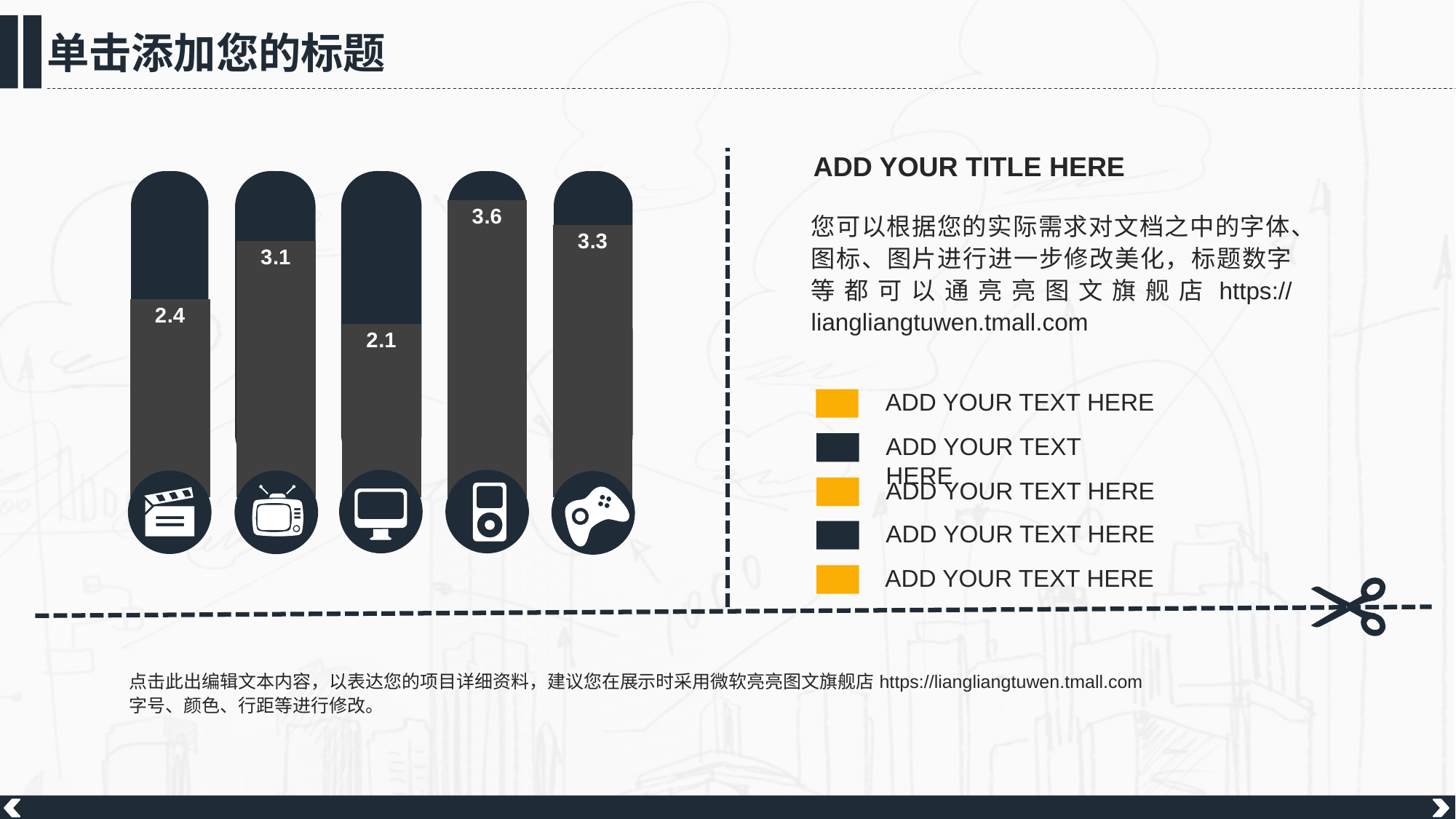

### Chart

| Category | 系列 1 |
|---|---|
| 类别 1 | 2.4 |
| 类别 2 | 3.1 |
| 类别 3 | 2.1 |
| 类别 4 | 3.6 |
| 类别 5 | 3.3 |
ADD YOUR TITLE HERE

您可以根据您的实际需求对文档之中的字体、图标、图片进行进一步修改美化，标题数字等都可以通亮亮图文旗舰店https://liangliangtuwen.tmall.com

ADD YOUR TEXT HERE

ADD YOUR TEXT HERE

ADD YOUR TEXT HERE

ADD YOUR TEXT HERE

ADD YOUR TEXT HERE

点击此出编辑文本内容，以表达您的项目详细资料，建议您在展示时采用微软亮亮图文旗舰店https://liangliangtuwen.tmall.com
字号、颜色、行距等进行修改。